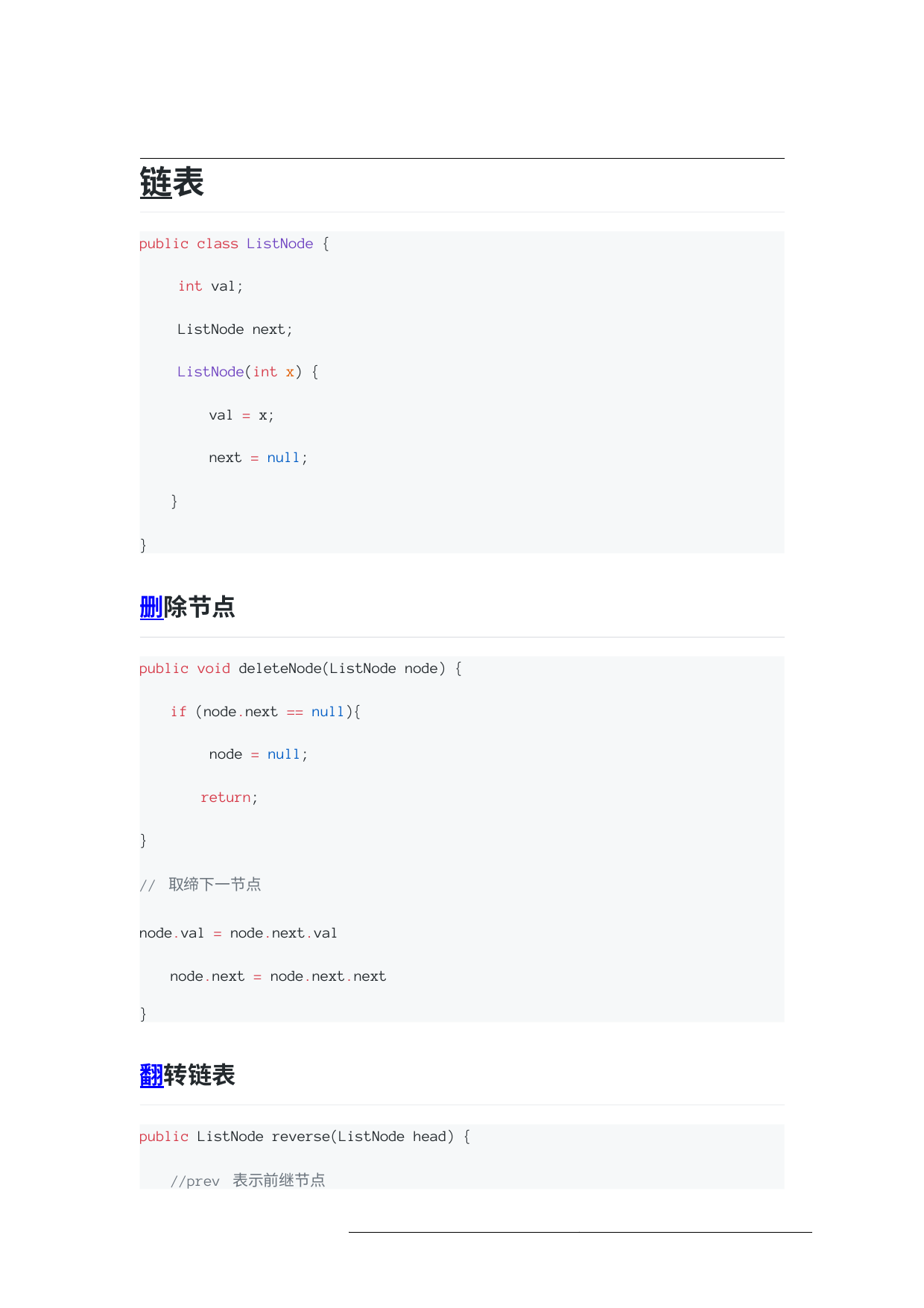

链表

public class ListNode {
int val;  ListNode next;  ListNode(int x) {
val = x;  next = null;

}

}
删除节点

public void deleteNode(ListNode node) {
if (node.next == null){  node = null;  return;

}

// 取缔下一节点
node.val = node.next.val  node.next = node.next.next

}
翻转链表

public ListNode reverse(ListNode head) {

//prev 表示前继节点